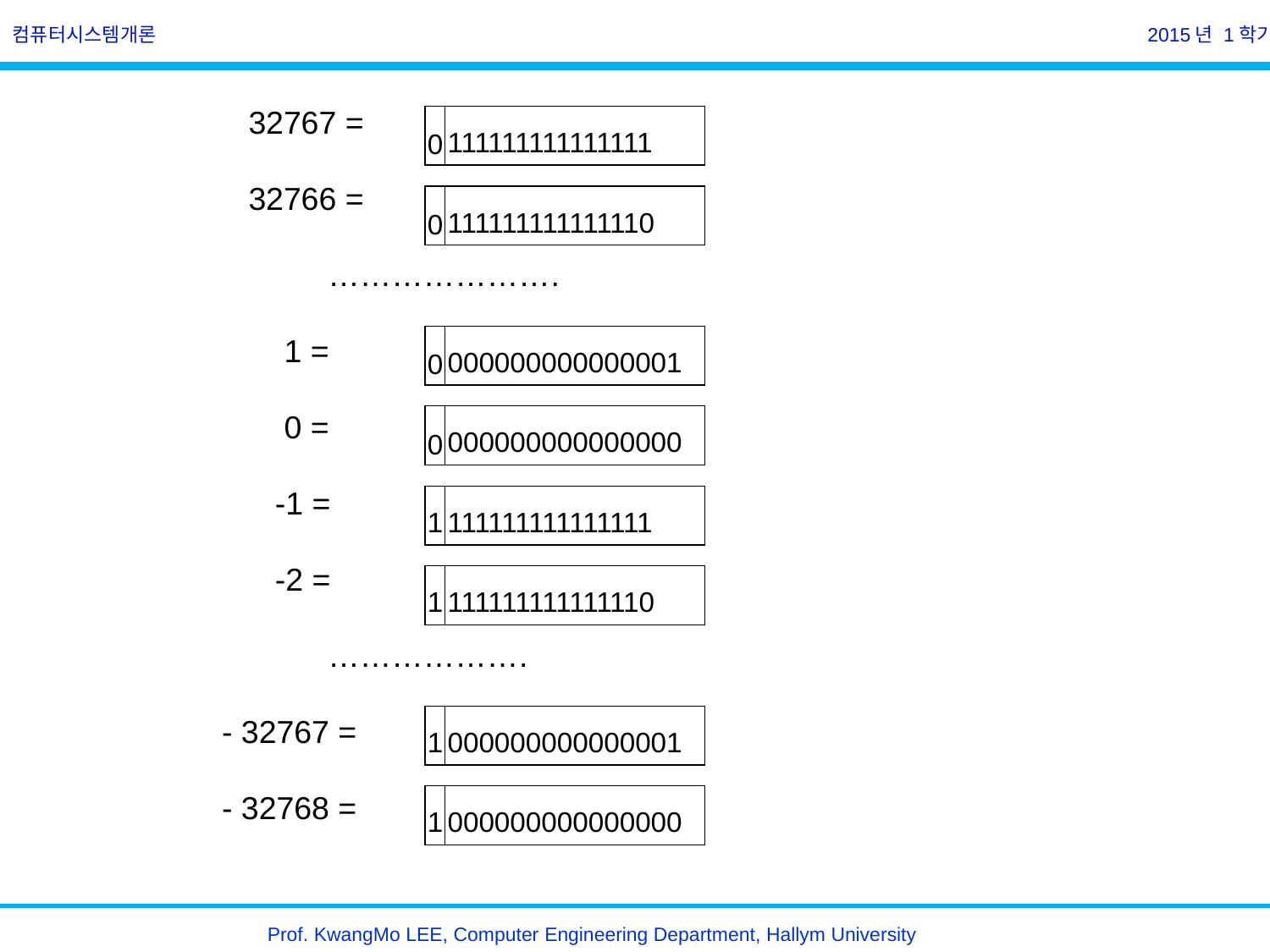

컴퓨터시스템개론
2015년 1학기
        32767 =

        32766 =

                 ………………….

            1 =

            0 =

           -1 =

           -2 =

                 ……………….

     - 32767 =

     - 32768 =
| 0 | 111111111111111 |
| --- | --- |
| 0 | 111111111111110 |
| --- | --- |
| 0 | 000000000000001 |
| --- | --- |
| 0 | 000000000000000 |
| --- | --- |
| 1 | 111111111111111 |
| --- | --- |
| 1 | 111111111111110 |
| --- | --- |
| 1 | 000000000000001 |
| --- | --- |
| 1 | 000000000000000 |
| --- | --- |
Prof. KwangMo LEE, Computer Engineering Department, Hallym University